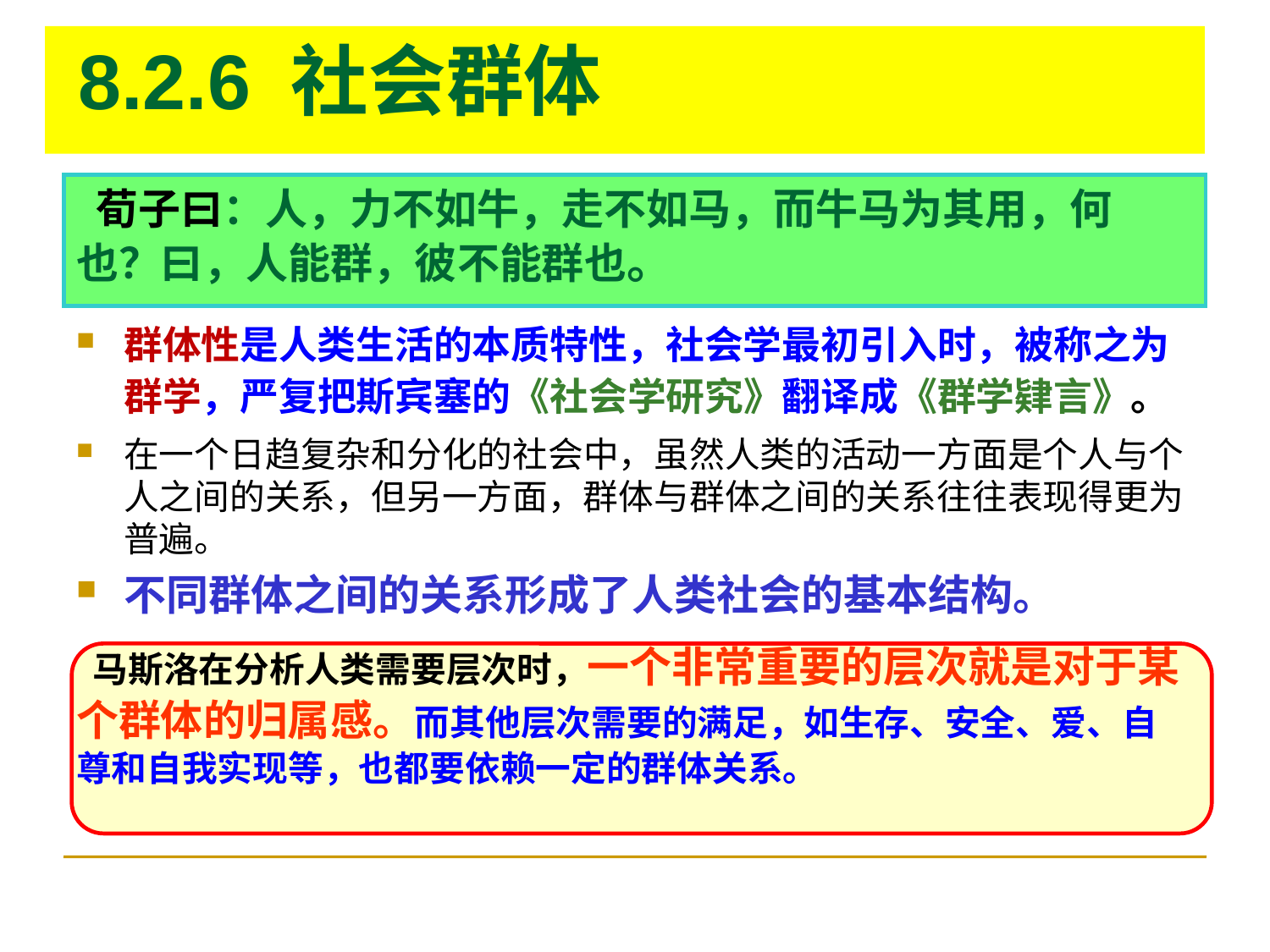

# 8.2.6 社会群体

 荀子曰：人，力不如牛，走不如马，而牛马为其用，何也？曰，人能群，彼不能群也。

群体性是人类生活的本质特性，社会学最初引入时，被称之为群学，严复把斯宾塞的《社会学研究》翻译成《群学肄言》。
在一个日趋复杂和分化的社会中，虽然人类的活动一方面是个人与个人之间的关系，但另一方面，群体与群体之间的关系往往表现得更为普遍。
不同群体之间的关系形成了人类社会的基本结构。
 马斯洛在分析人类需要层次时，一个非常重要的层次就是对于某个群体的归属感。而其他层次需要的满足，如生存、安全、爱、自尊和自我实现等，也都要依赖一定的群体关系。

28